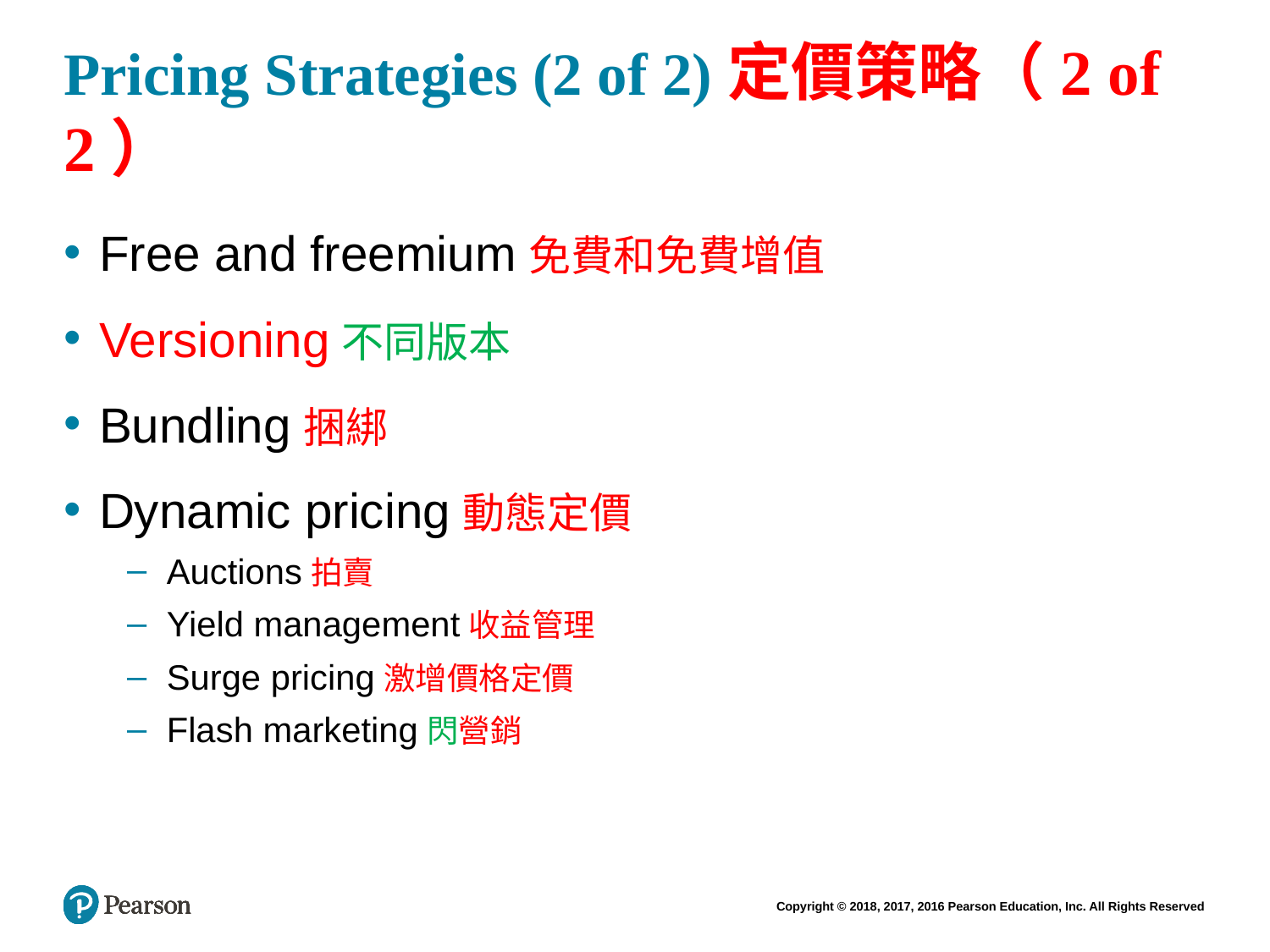

# Pricing Strategies (2 of 2)定價策略（2 of 2）
Free and freemium免費和免費增值
Versioning不同版本
Bundling捆綁
Dynamic pricing動態定價
Auctions拍賣
Yield management收益管理
Surge pricing激增價格定價
Flash marketing閃營銷